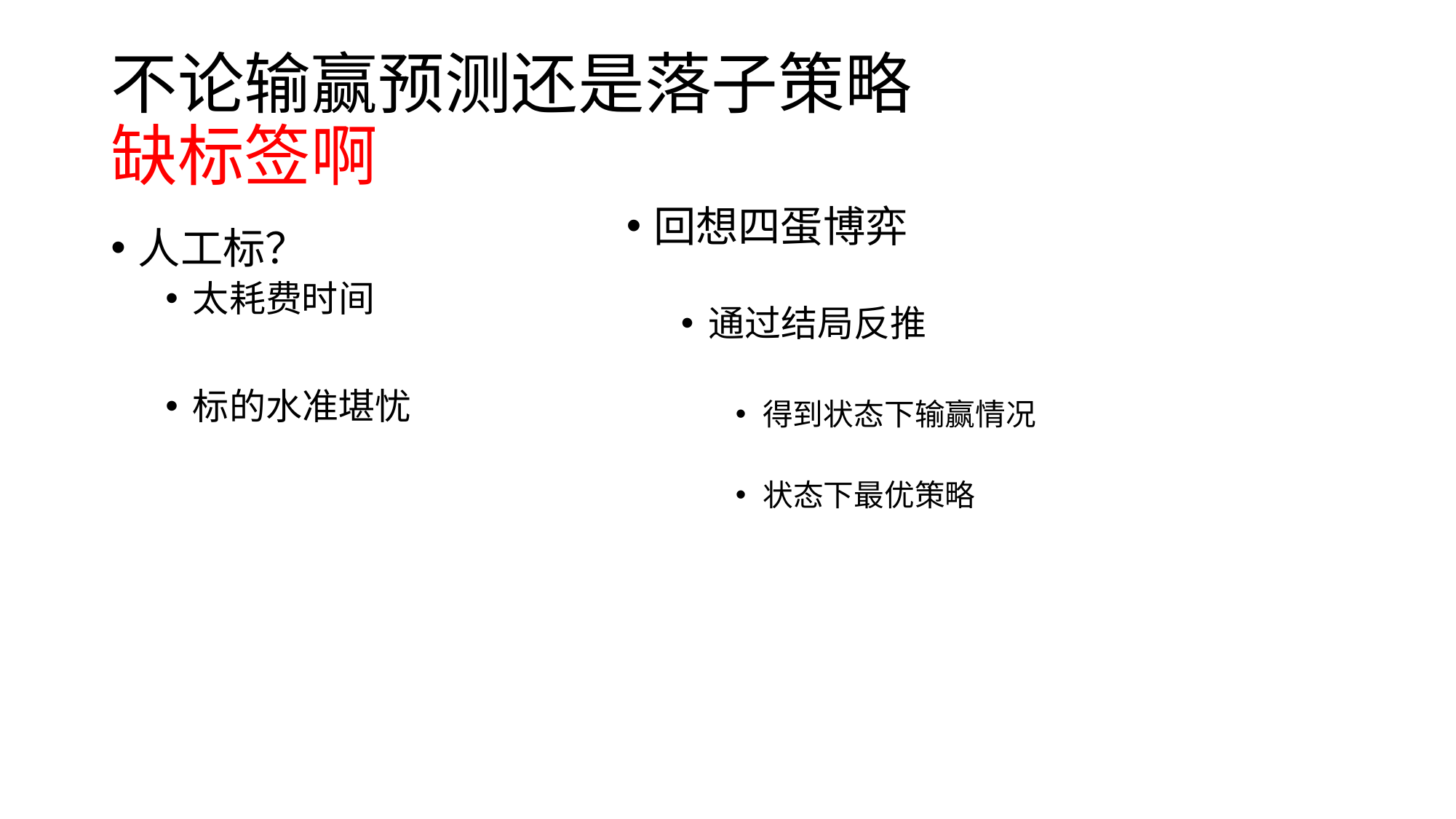

# 不论输赢预测还是落子策略 缺标签啊
回想四蛋博弈

通过结局反推

得到状态下输赢情况

状态下最优策略

人工标？
太耗费时间

标的水准堪忧